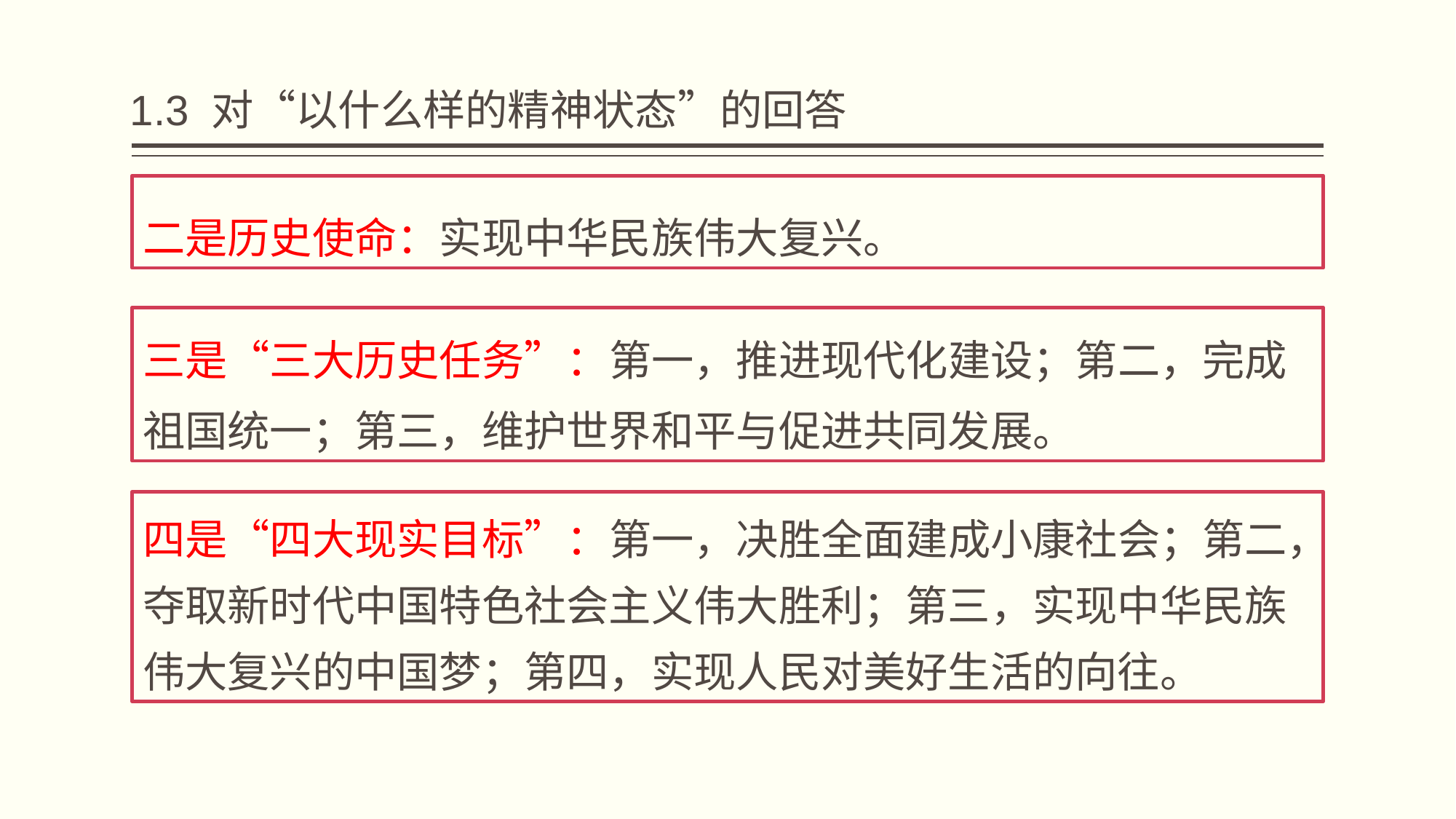

# 1.3 对“以什么样的精神状态”的回答
二是历史使命：实现中华民族伟大复兴。
三是“三大历史任务”：第一，推进现代化建设；第二，完成祖国统一；第三，维护世界和平与促进共同发展。
四是“四大现实目标”：第一，决胜全面建成小康社会；第二，夺取新时代中国特色社会主义伟大胜利；第三，实现中华民族伟大复兴的中国梦；第四，实现人民对美好生活的向往。